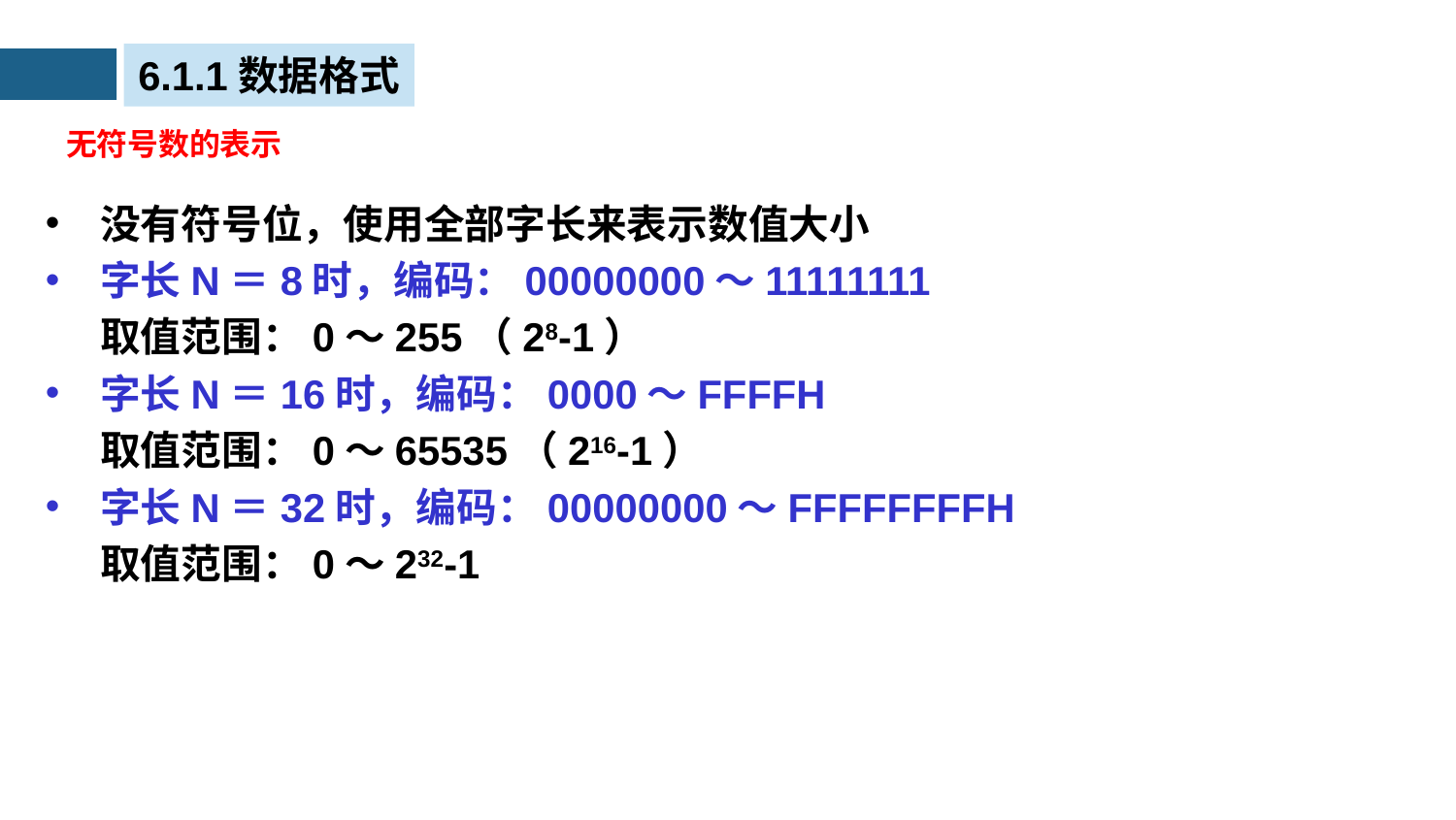

6.1.1数据格式
无符号数的表示
没有符号位，使用全部字长来表示数值大小
字长N＝8时，编码：00000000～11111111
	取值范围：0～255（28-1）
字长N＝16时，编码：0000～FFFFH
	取值范围：0～65535（216-1）
字长N＝32时，编码：00000000～FFFFFFFFH
	取值范围：0～232-1